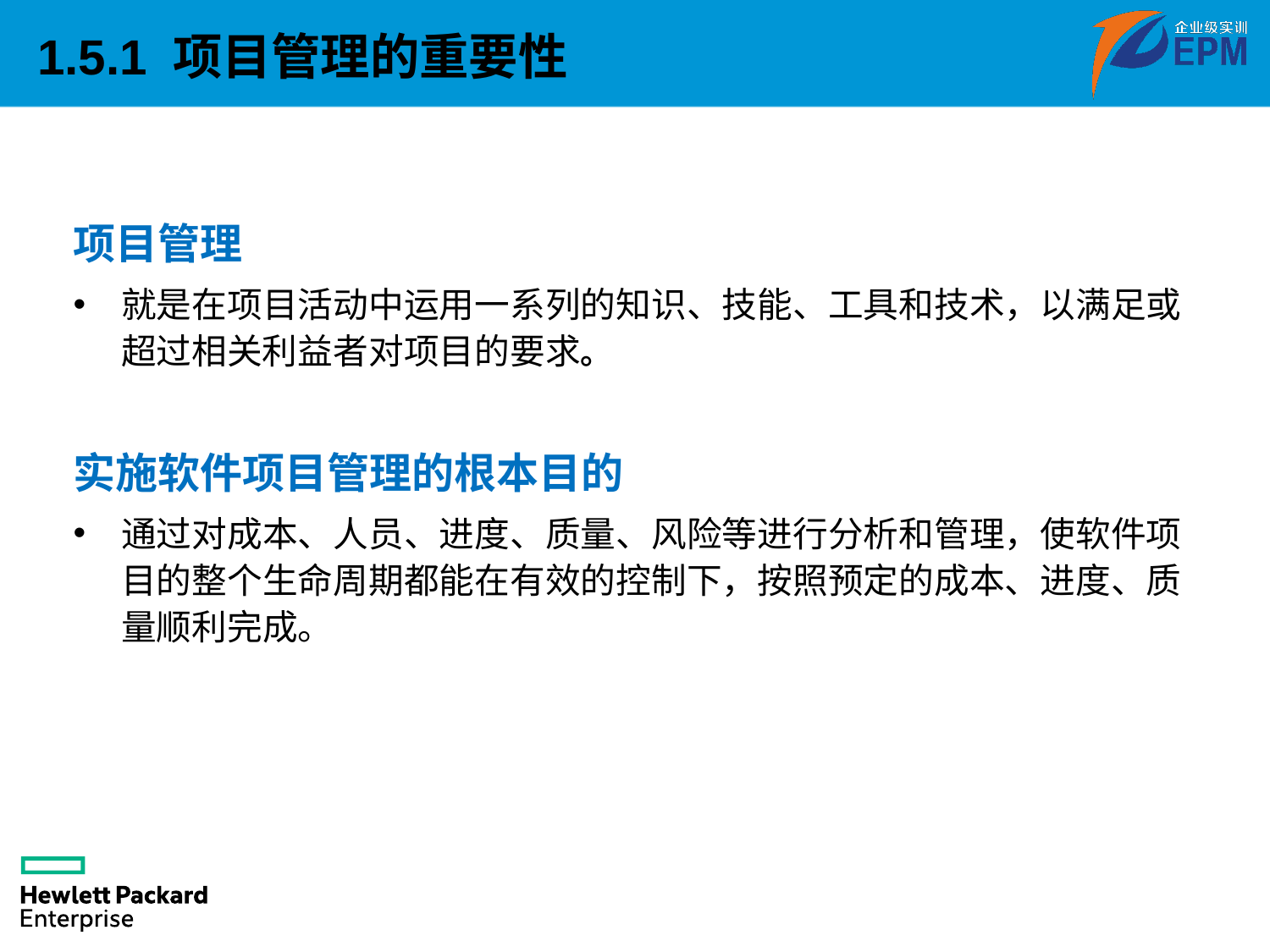

1.5.1 项目管理的重要性
项目管理
就是在项目活动中运用一系列的知识、技能、工具和技术，以满足或超过相关利益者对项目的要求。

实施软件项目管理的根本目的
通过对成本、人员、进度、质量、风险等进行分析和管理，使软件项目的整个生命周期都能在有效的控制下，按照预定的成本、进度、质量顺利完成。